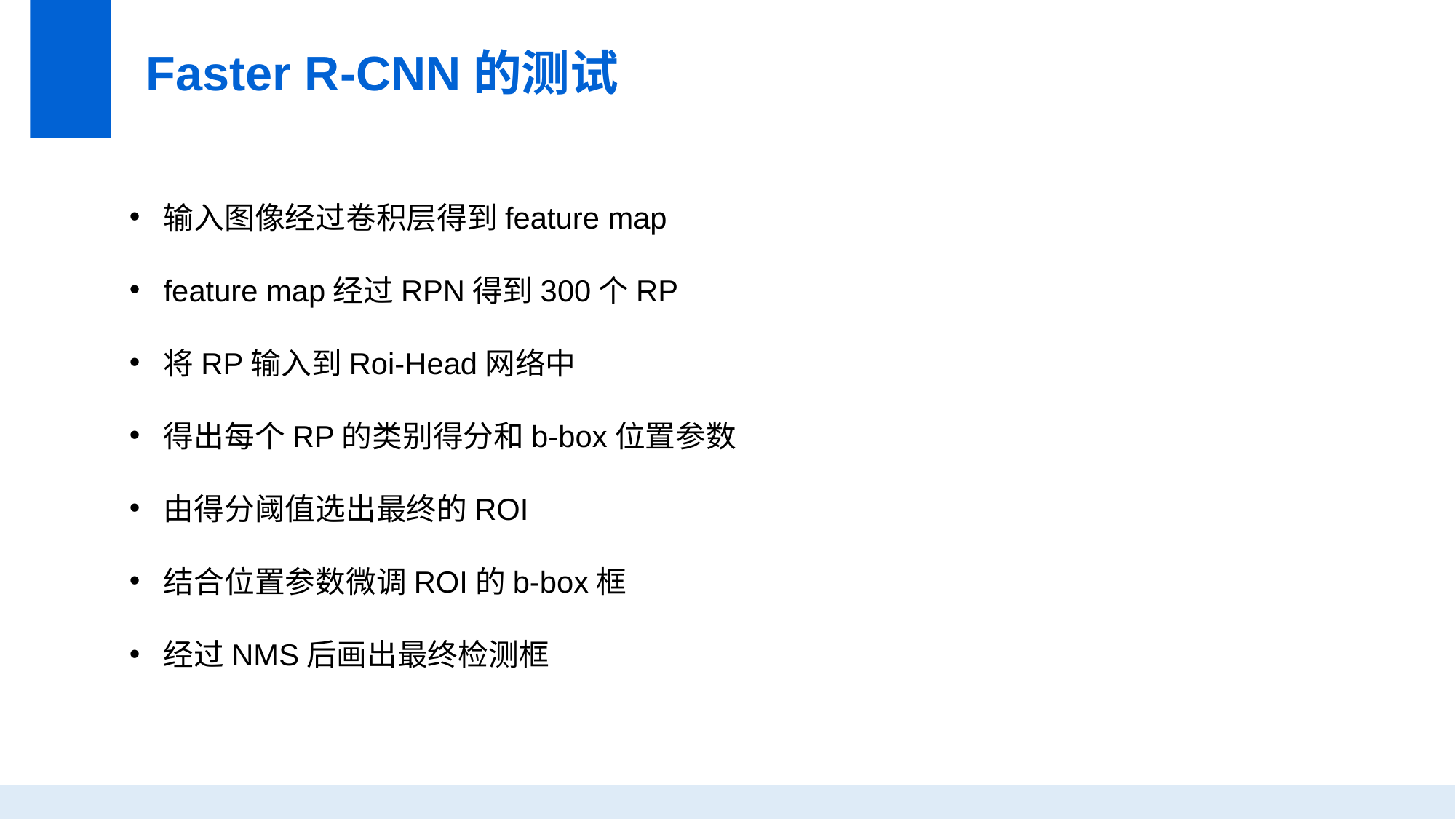

Faster R-CNN的测试
输入图像经过卷积层得到feature map
feature map经过RPN得到300个RP
将RP输入到Roi-Head网络中
得出每个RP的类别得分和b-box位置参数
由得分阈值选出最终的ROI
结合位置参数微调ROI的b-box框
经过NMS后画出最终检测框